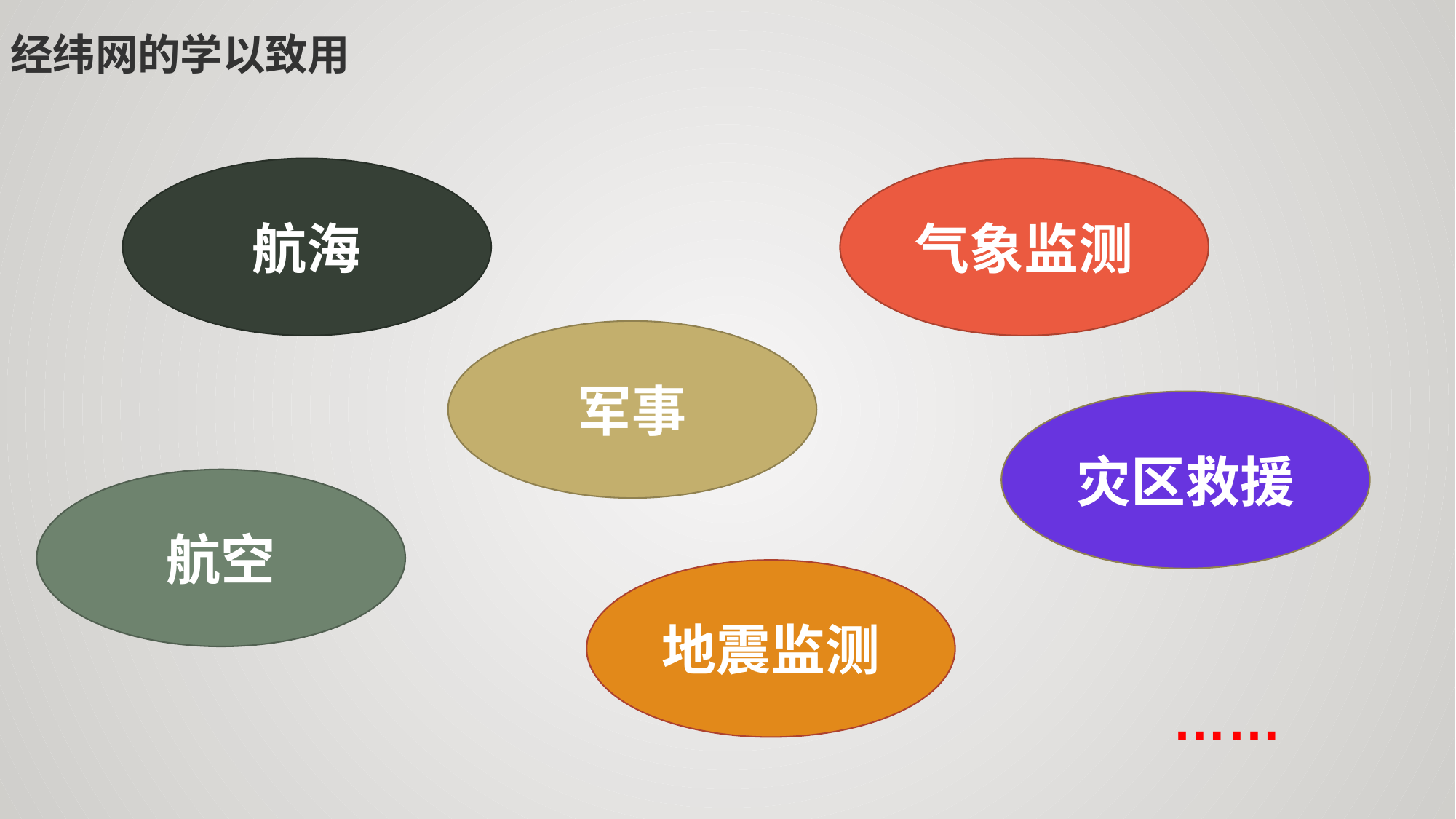

经纬网的学以致用
航海
气象监测
军事
灾区救援
航空
地震监测
……